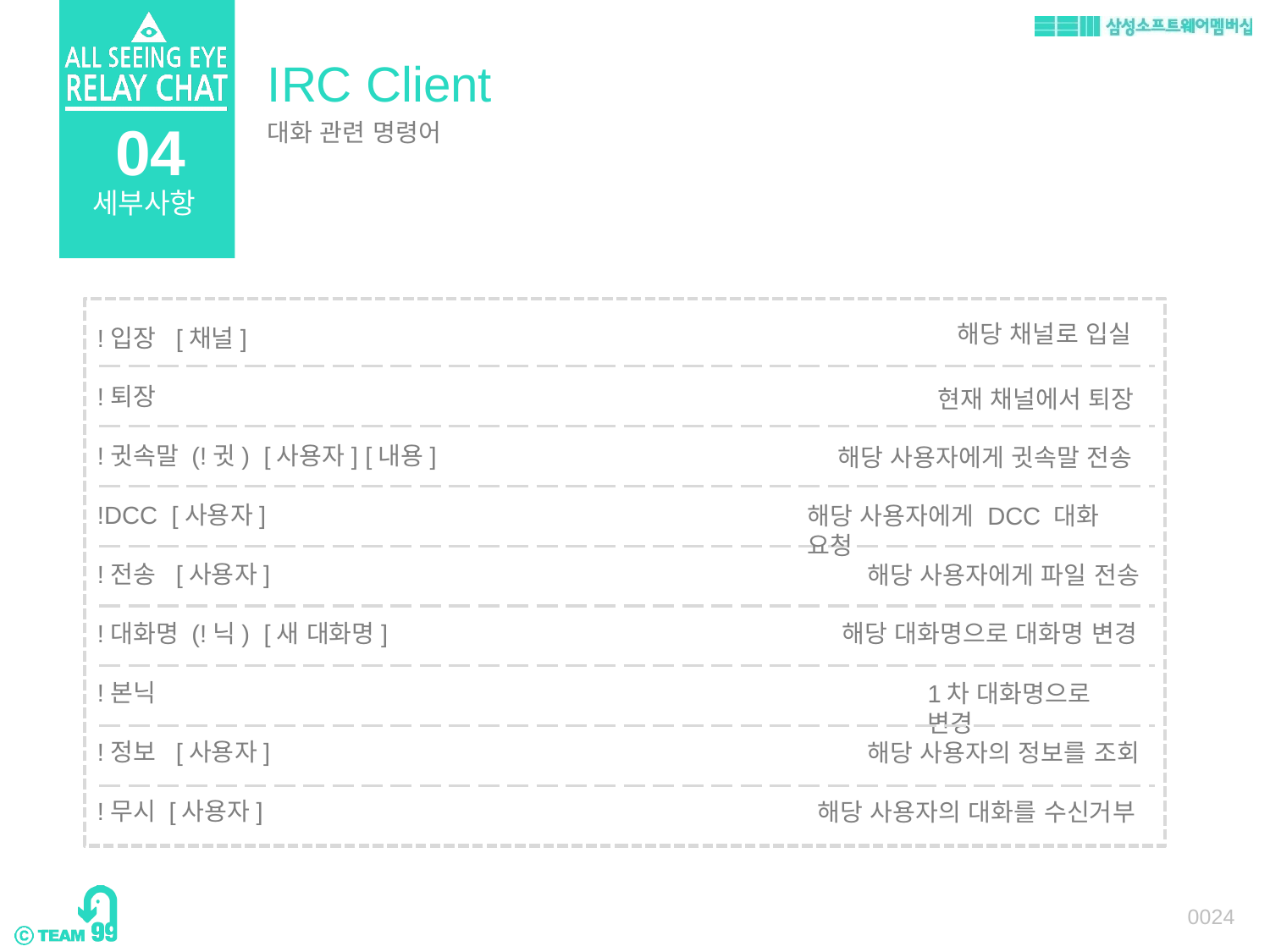

IRC Client
04
대화 관련 명령어
세부사항

해당 채널로 입실
!입장  [채널]

!퇴장

!귓속말 (!귓)  [사용자] [내용]

!DCC  [사용자]

!전송  [사용자]

!대화명 (!닉)  [새 대화명]

!본닉

!정보  [사용자]

!무시 [사용자]
현재 채널에서 퇴장
해당 사용자에게 귓속말 전송
해당 사용자에게 DCC 대화 요청
해당 사용자에게 파일 전송
해당 대화명으로 대화명 변경
1차 대화명으로 변경
해당 사용자의 정보를 조회
해당 사용자의 대화를 수신거부
0024